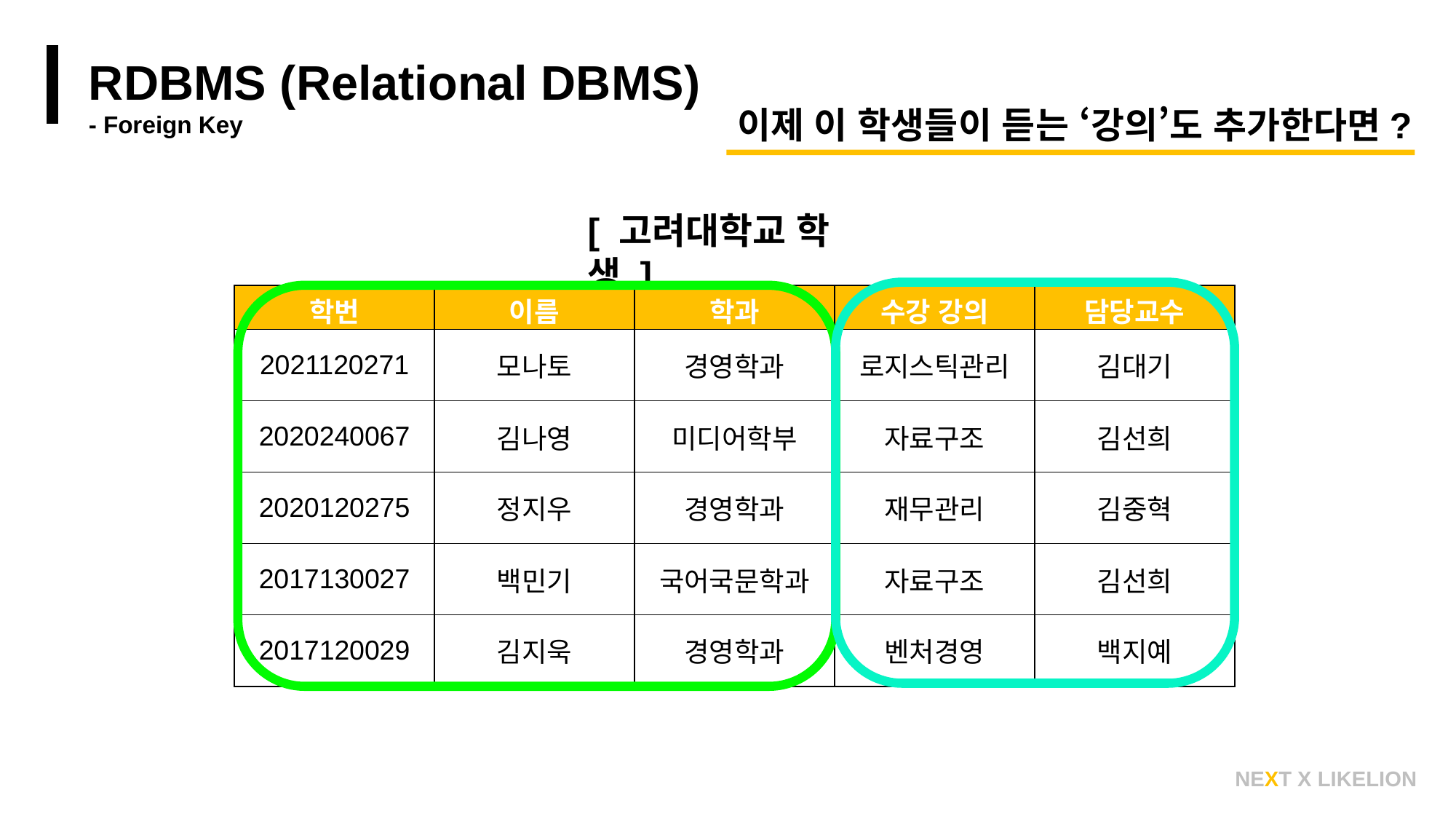

RDBMS (Relational DBMS)
- Foreign Key
이제 이 학생들이 듣는 ‘강의’도 추가한다면?

[ 고려대학교 학생 ]

| 학번 | 이름 | 학과 | 수강 강의 | 담당교수 |
| --- | --- | --- | --- | --- |
| 2021120271 | 모나토 | 경영학과 | 로지스틱관리 | 김대기 |
| 2020240067 | 김나영 | 미디어학부 | 자료구조 | 김선희 |
| 2020120275 | 정지우 | 경영학과 | 재무관리 | 김중혁 |
| 2017130027 | 백민기 | 국어국문학과 | 자료구조 | 김선희 |
| 2017120029 | 김지욱 | 경영학과 | 벤처경영 | 백지예 |

NEXT X LIKELION